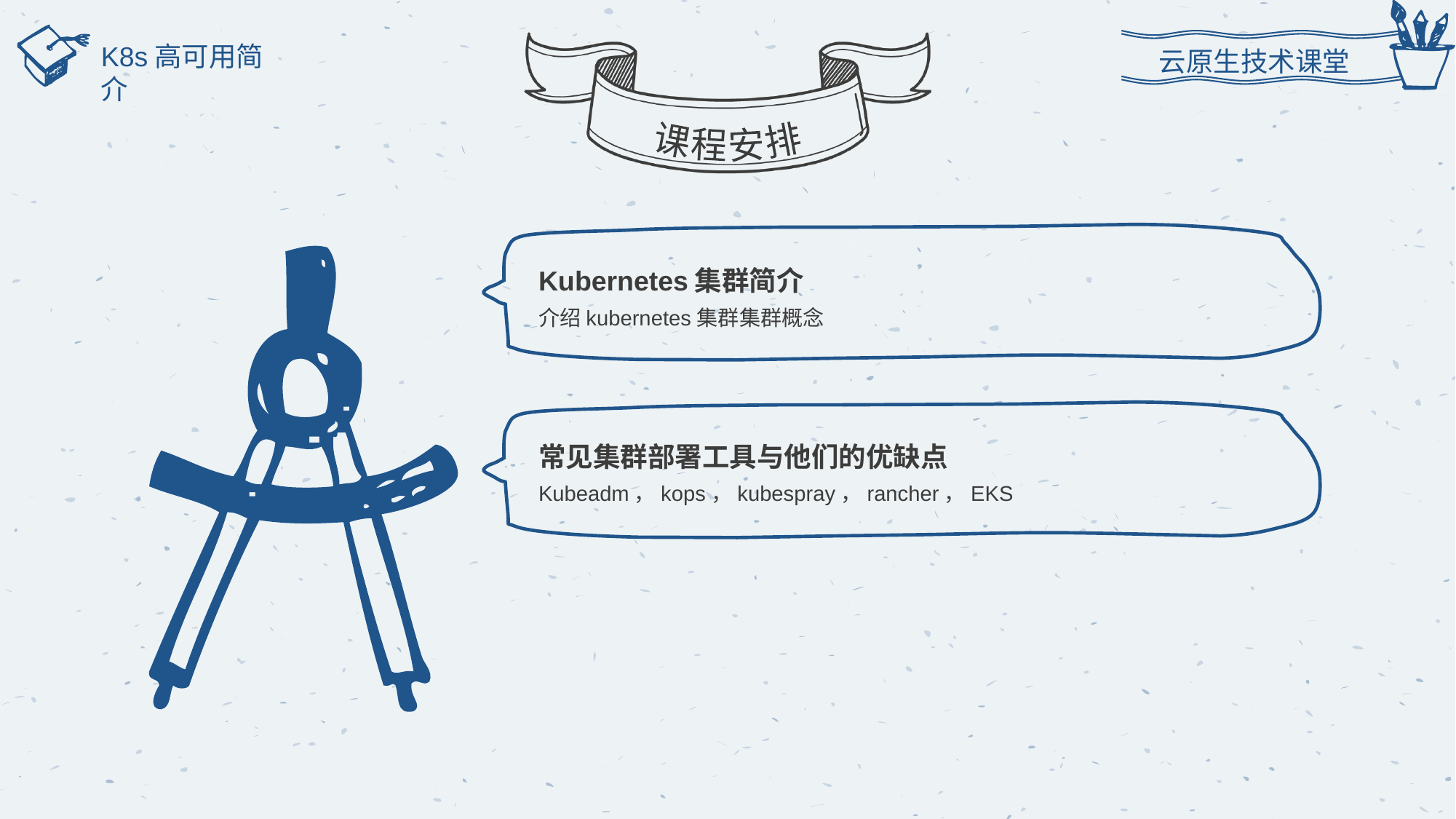

云原生技术课堂
课程安排

K8s高可用简介

Kubernetes集群简介
介绍kubernetes集群集群概念

常见集群部署工具与他们的优缺点
Kubeadm，kops，kubespray，rancher，EKS